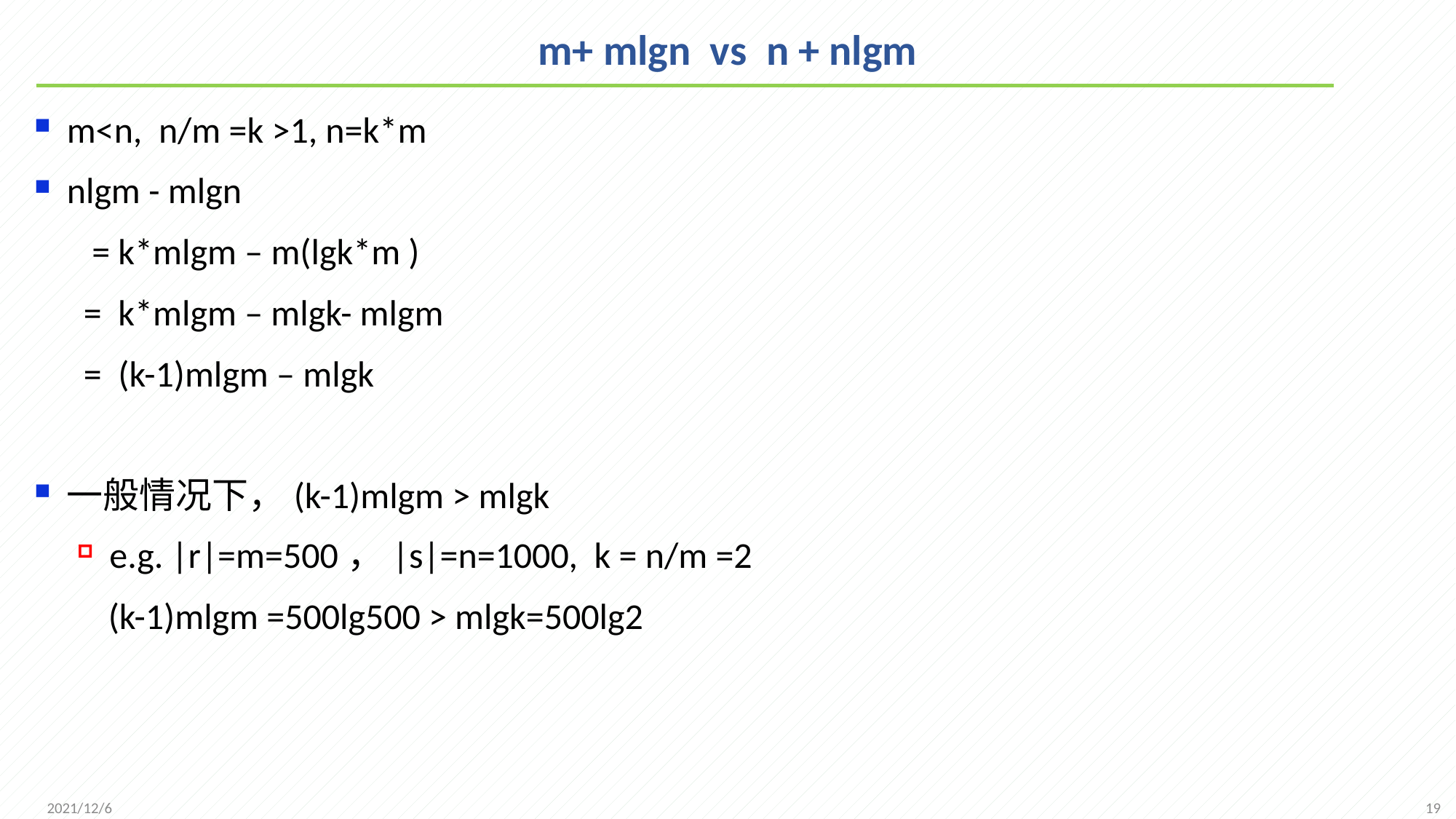

# m+ mlgn  vs  n + nlgm
m<n,  n/m =k >1, n=k*m
nlgm - mlgn
       = k*mlgm – m(lgk*m )
      =  k*mlgm – mlgk- mlgm
      =  (k-1)mlgm – mlgk

一般情况下，(k-1)mlgm > mlgk
e.g. |r|=m=500，|s|=n=1000,  k = n/m =2
         (k-1)mlgm =500lg500 > mlgk=500lg2

19
2021/12/6